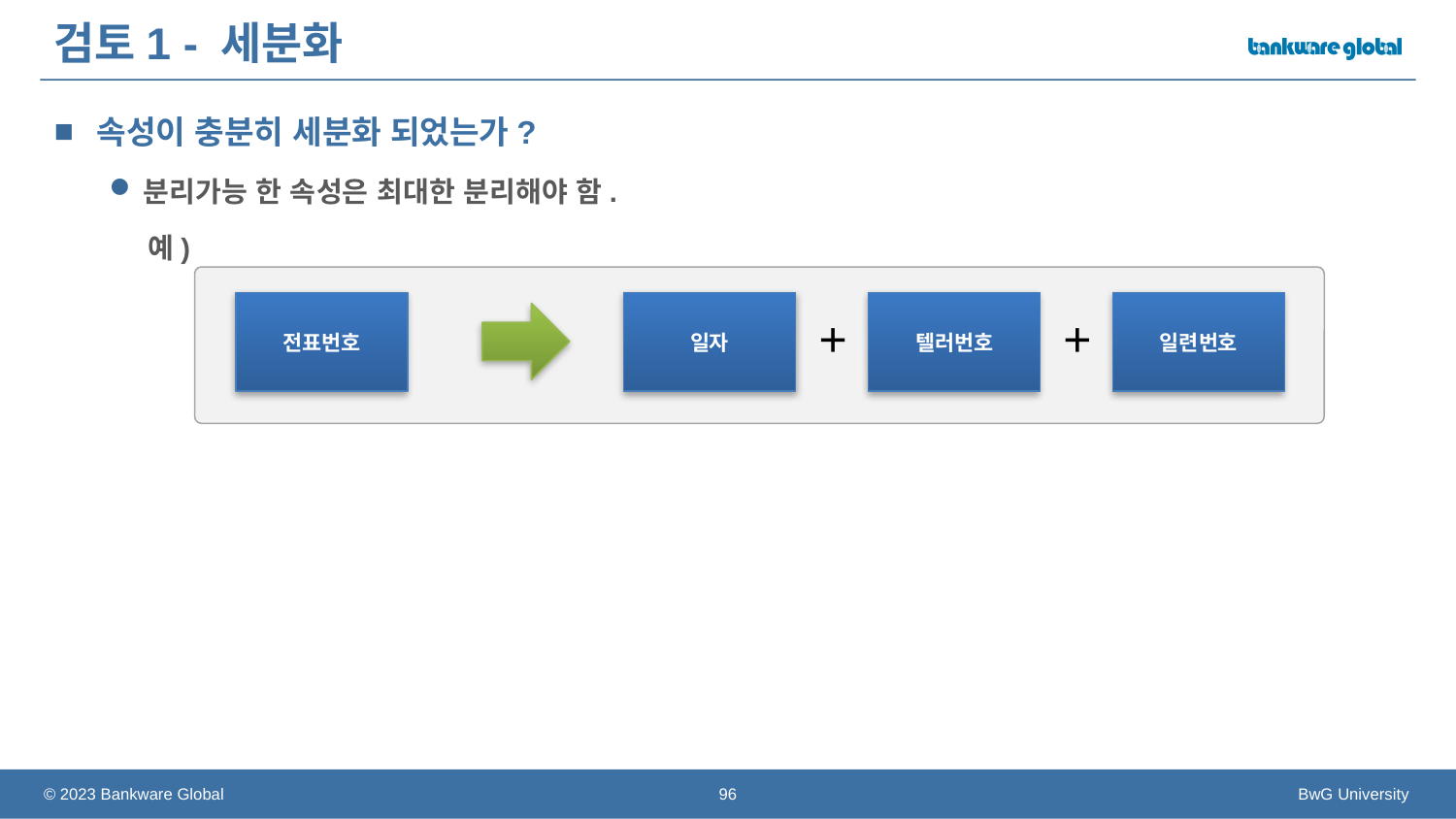

# 검토1 - 세분화
속성이 충분히 세분화 되었는가?
분리가능 한 속성은 최대한 분리해야 함.
    예)

전표번호
일자
텔러번호
일련번호
+
+

96